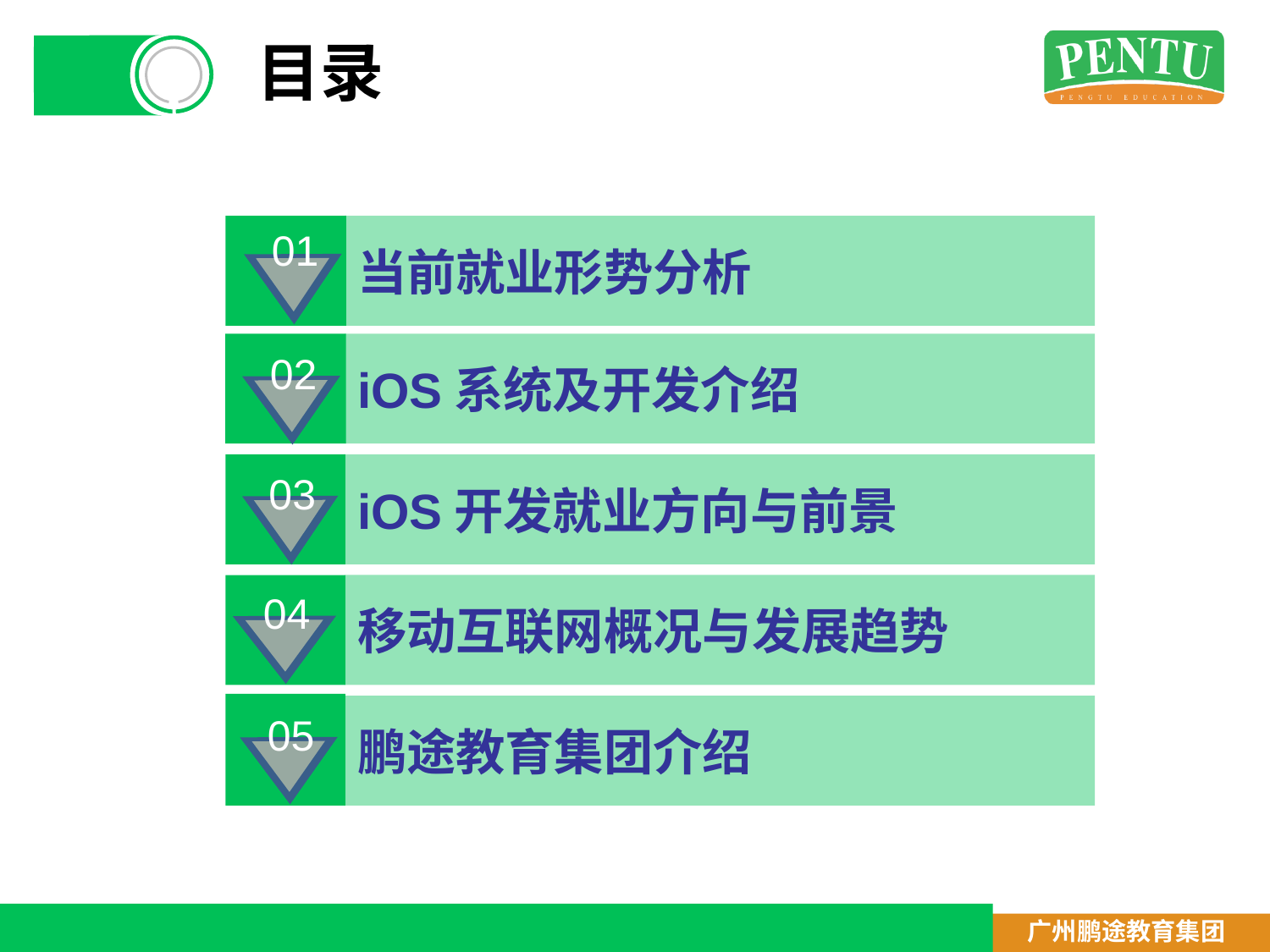

目录

当前就业形势分析

01

iOS系统及开发介绍

02

iOS开发就业方向与前景

03

04
移动互联网概况与发展趋势

鹏途教育集团介绍

05